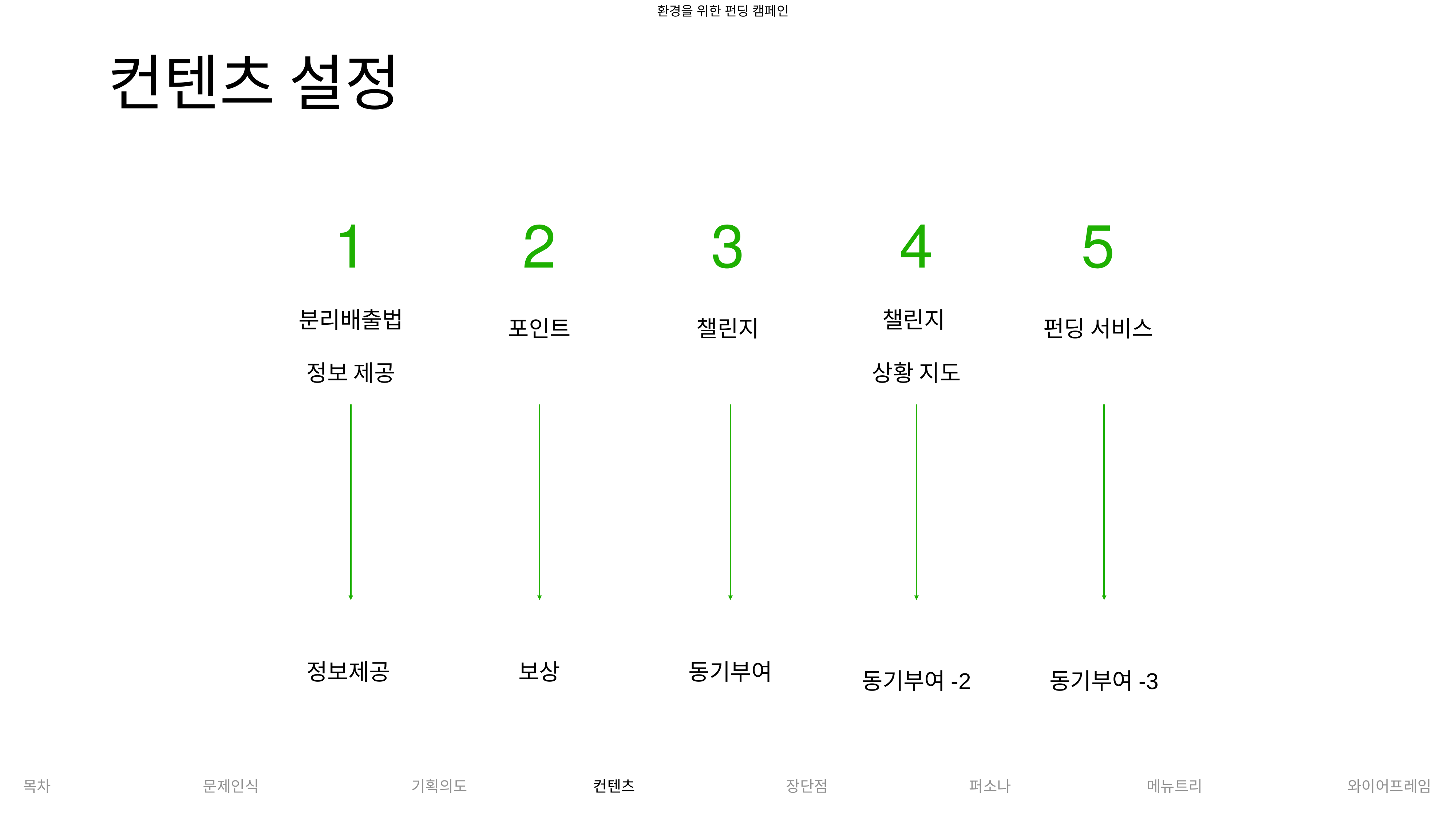

메뉴트리로 설명
서울시 쓰레기 발생 지도
일상속 발생하는 분리배출에 대한 정보
노력의 포인트화
환경을 위한 펀딩 캠페인
컨텐츠 설정
1
2
3
4
5
분리배출법
정보 제공
포인트
챌린지
챌린지
상황 지도
펀딩 서비스

정보제공
보상
동기부여
동기부여-2
동기부여-3
목차
문제인식
기획의도
컨텐츠
장단점
퍼소나
메뉴트리
와이어프레임